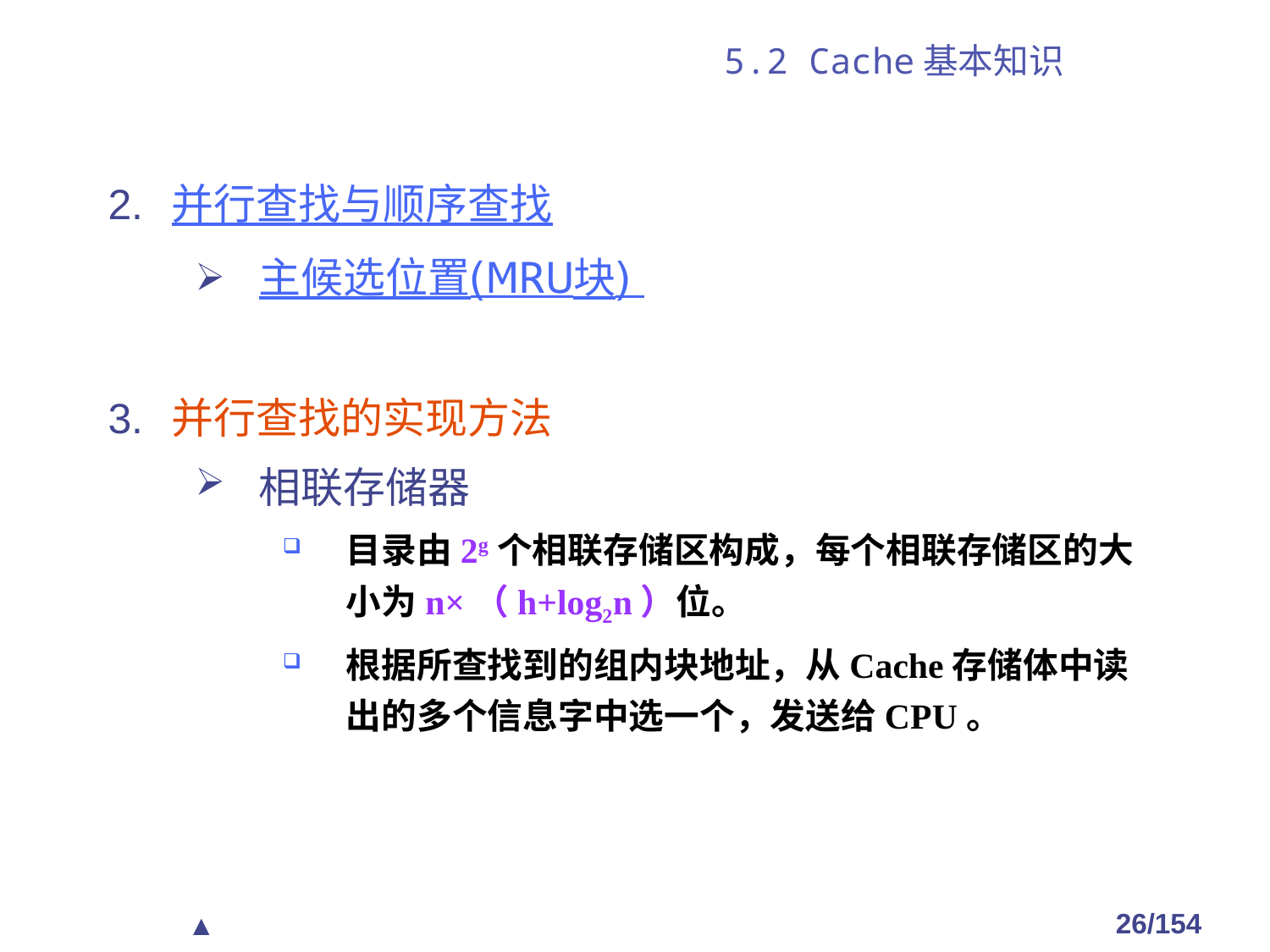

# 5.2 Cache基本知识
并行查找与顺序查找
主候选位置(MRU块)

并行查找的实现方法
相联存储器
目录由2g个相联存储区构成，每个相联存储区的大小为n×（h+log2n）位。
根据所查找到的组内块地址，从Cache存储体中读出的多个信息字中选一个，发送给CPU。